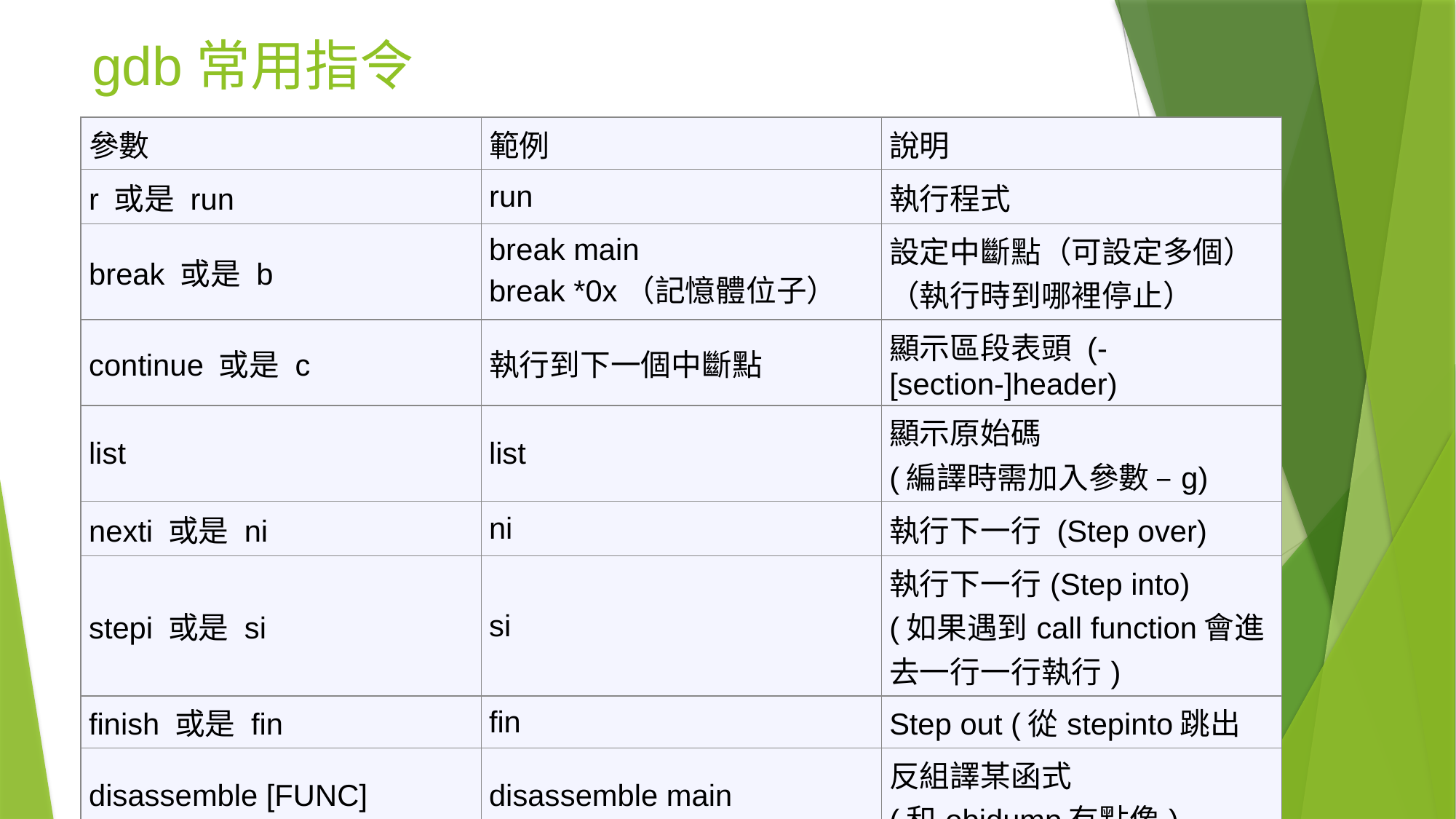

# gdb常用指令
| 參數 | 範例 | 說明 |
| --- | --- | --- |
| r 或是 run | run | 執行程式 |
| break 或是 b | break main break \*0x（記憶體位子） | 設定中斷點（可設定多個） （執行時到哪裡停止） |
| continue 或是 c | 執行到下一個中斷點 | 顯示區段表頭 (-[section-]header) |
| list | list | 顯示原始碼 (編譯時需加入參數 –g) |
| nexti 或是 ni | ni | 執行下一行 (Step over) |
| stepi 或是 si | si | 執行下一行(Step into) (如果遇到call function會進去一行一行執行) |
| finish 或是 fin | fin | Step out (從stepinto跳出 |
| disassemble [FUNC] | disassemble main | 反組譯某函式 (和objdump有點像) |
| jump 或是 j [FUNC] | j main j \*0x（記憶體位子） | 跳到某個函式/位子執行 |